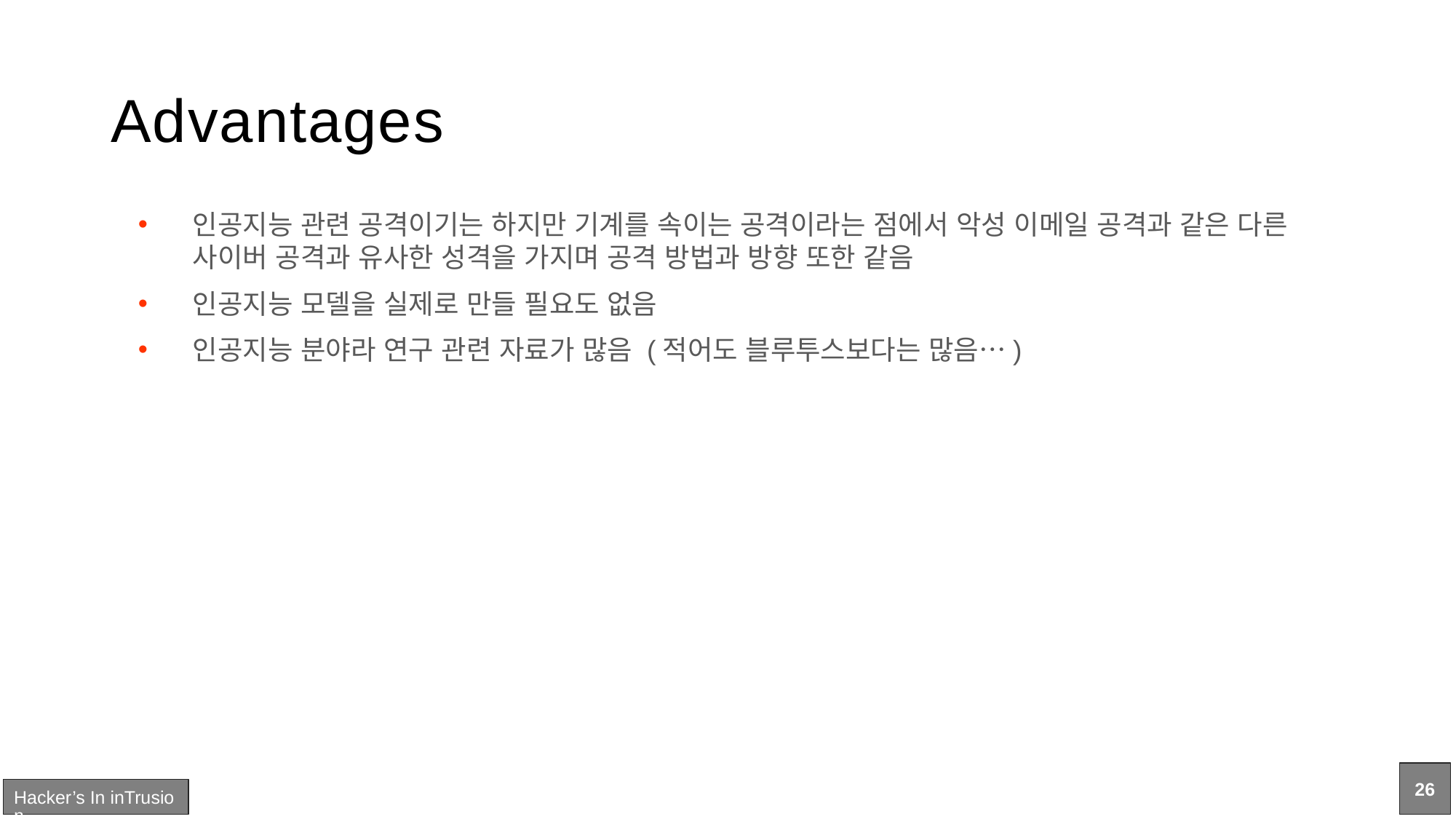

# Advantages
인공지능 관련 공격이기는 하지만 기계를 속이는 공격이라는 점에서 악성 이메일 공격과 같은 다른 사이버 공격과 유사한 성격을 가지며 공격 방법과 방향 또한 같음
인공지능 모델을 실제로 만들 필요도 없음
인공지능 분야라 연구 관련 자료가 많음 (적어도 블루투스보다는 많음…)

26
Hacker’s In inTrusion